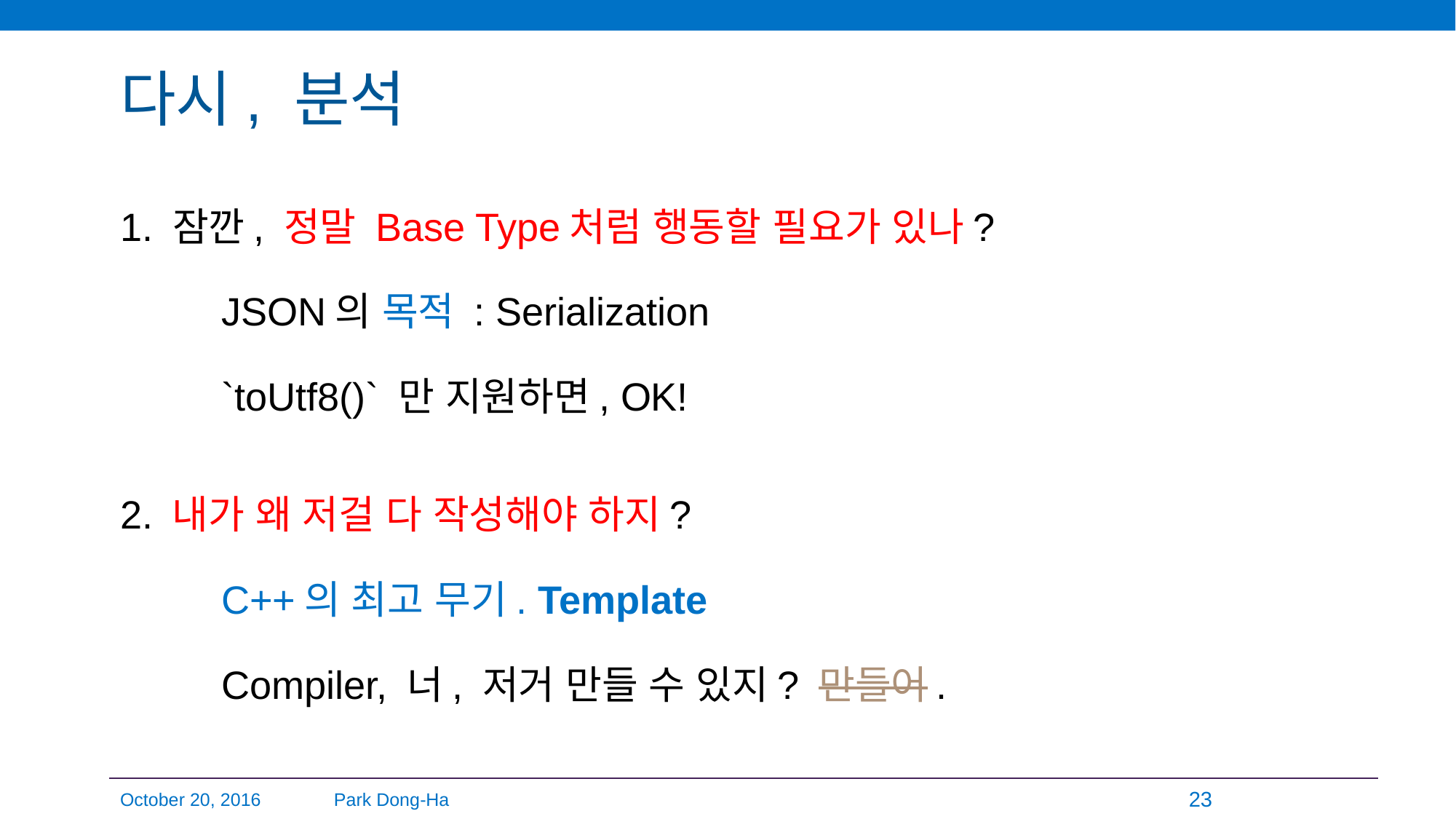

# 다시, 분석
1. 잠깐, 정말 Base Type처럼 행동할 필요가 있나?
	JSON의 목적 : Serialization
	`toUtf8()` 만 지원하면, OK!
2. 내가 왜 저걸 다 작성해야 하지?
	C++의 최고 무기. Template
	Compiler, 너, 저거 만들 수 있지? 만들어.
Park Dong-Ha
23